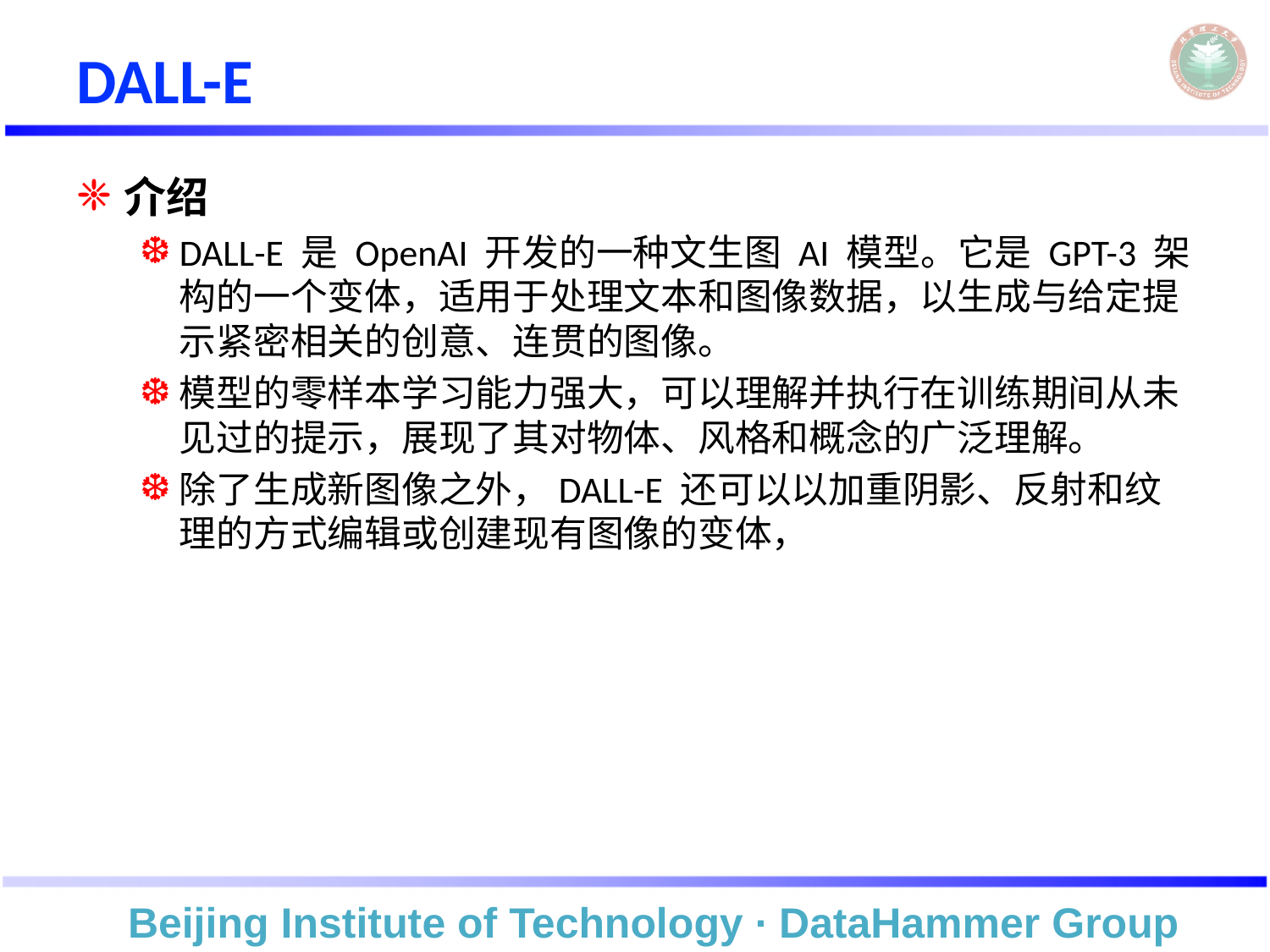

# DALL-E
介绍
DALL-E 是 OpenAI 开发的一种文生图 AI 模型。它是 GPT-3 架构的一个变体，适用于处理文本和图像数据，以生成与给定提示紧密相关的创意、连贯的图像。
模型的零样本学习能力强大，可以理解并执行在训练期间从未见过的提示，展现了其对物体、风格和概念的广泛理解。
除了生成新图像之外，DALL-E 还可以以加重阴影、反射和纹理的方式编辑或创建现有图像的变体，